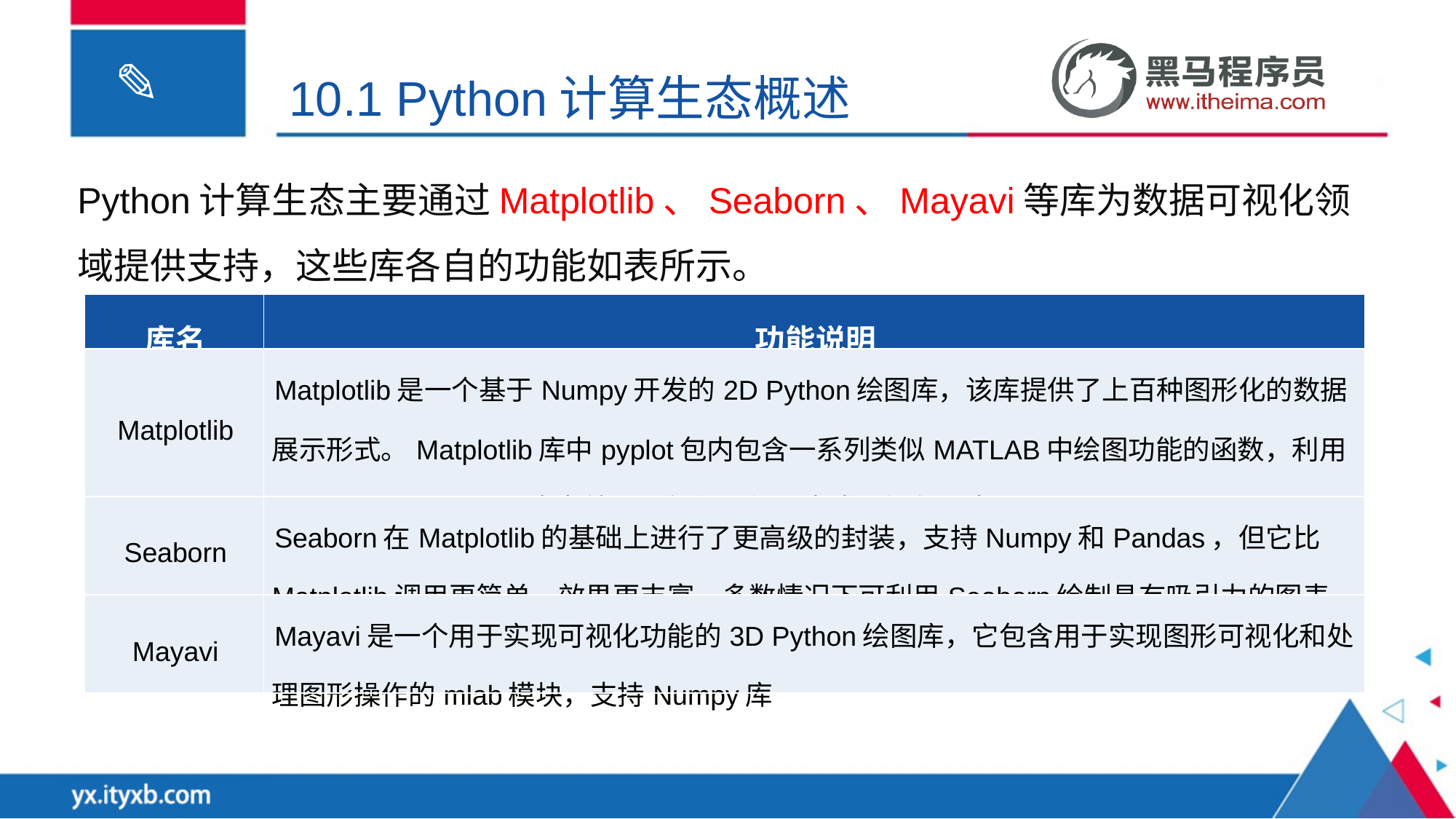

10.1 Python计算生态概述
Python计算生态主要通过Matplotlib、Seaborn、Mayavi等库为数据可视化领域提供支持，这些库各自的功能如表所示。
| 库名 | 功能说明 |
| --- | --- |
| Matplotlib | Matplotlib是一个基于Numpy开发的2D Python绘图库，该库提供了上百种图形化的数据展示形式。Matplotlib库中pyplot包内包含一系列类似MATLAB中绘图功能的函数，利用Matplotlib.pyplot，开发者编写几行代码便可生成可视化图表 |
| Seaborn | Seaborn在Matplotlib的基础上进行了更高级的封装，支持Numpy和Pandas，但它比Matplotlib调用更简单，效果更丰富，多数情况下可利用Seaborn绘制具有吸引力的图表 |
| Mayavi | Mayavi是一个用于实现可视化功能的3D Python绘图库，它包含用于实现图形可视化和处理图形操作的mlab模块，支持Numpy库 |